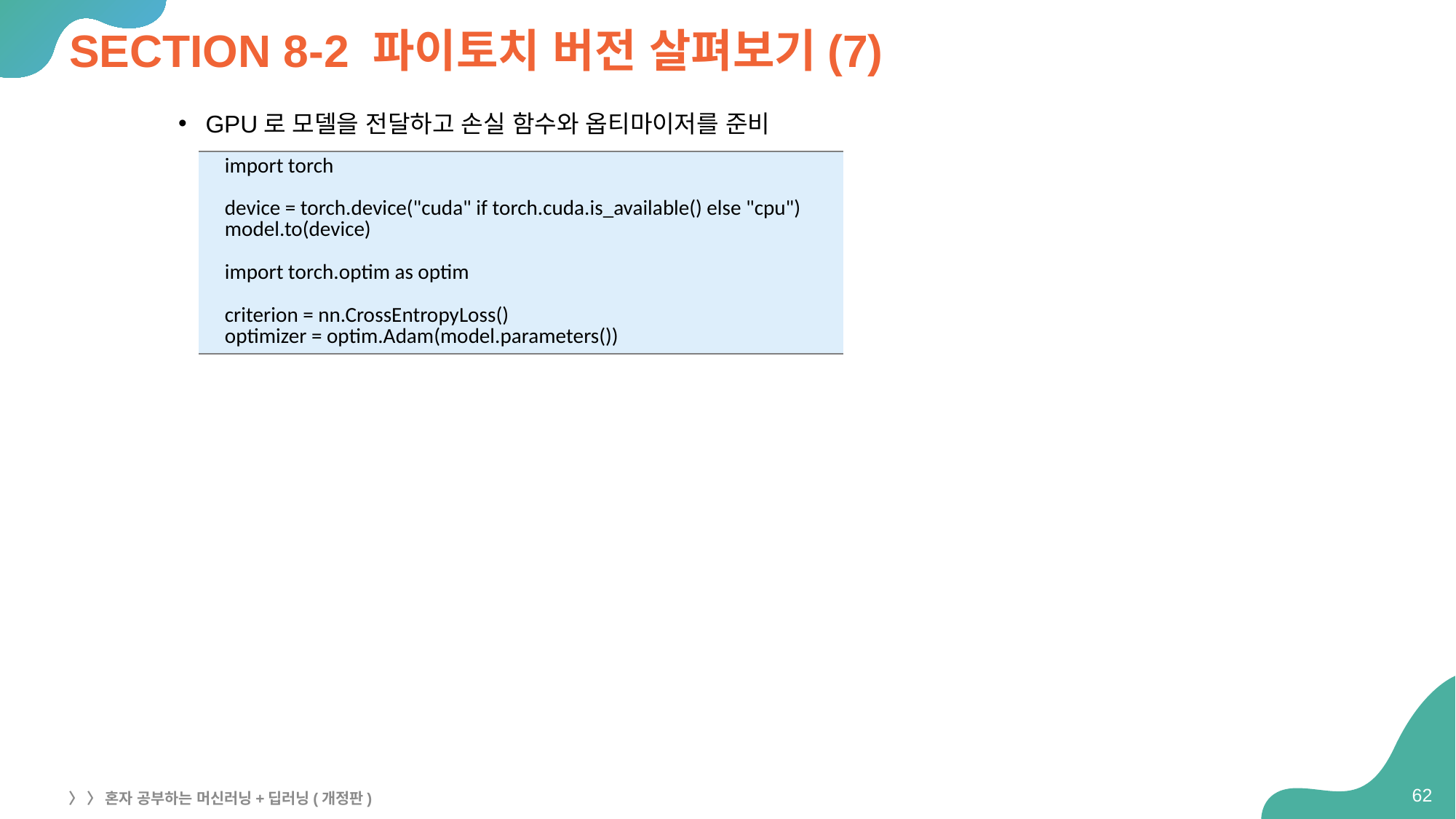

# SECTION 8-2 파이토치 버전 살펴보기(7)
GPU로 모델을 전달하고 손실 함수와 옵티마이저를 준비
| import torch device = torch.device("cuda" if torch.cuda.is\_available() else "cpu") model.to(device) import torch.optim as optim criterion = nn.CrossEntropyLoss() optimizer = optim.Adam(model.parameters()) |
| --- |
62
〉 〉 혼자 공부하는 머신러닝+딥러닝(개정판)